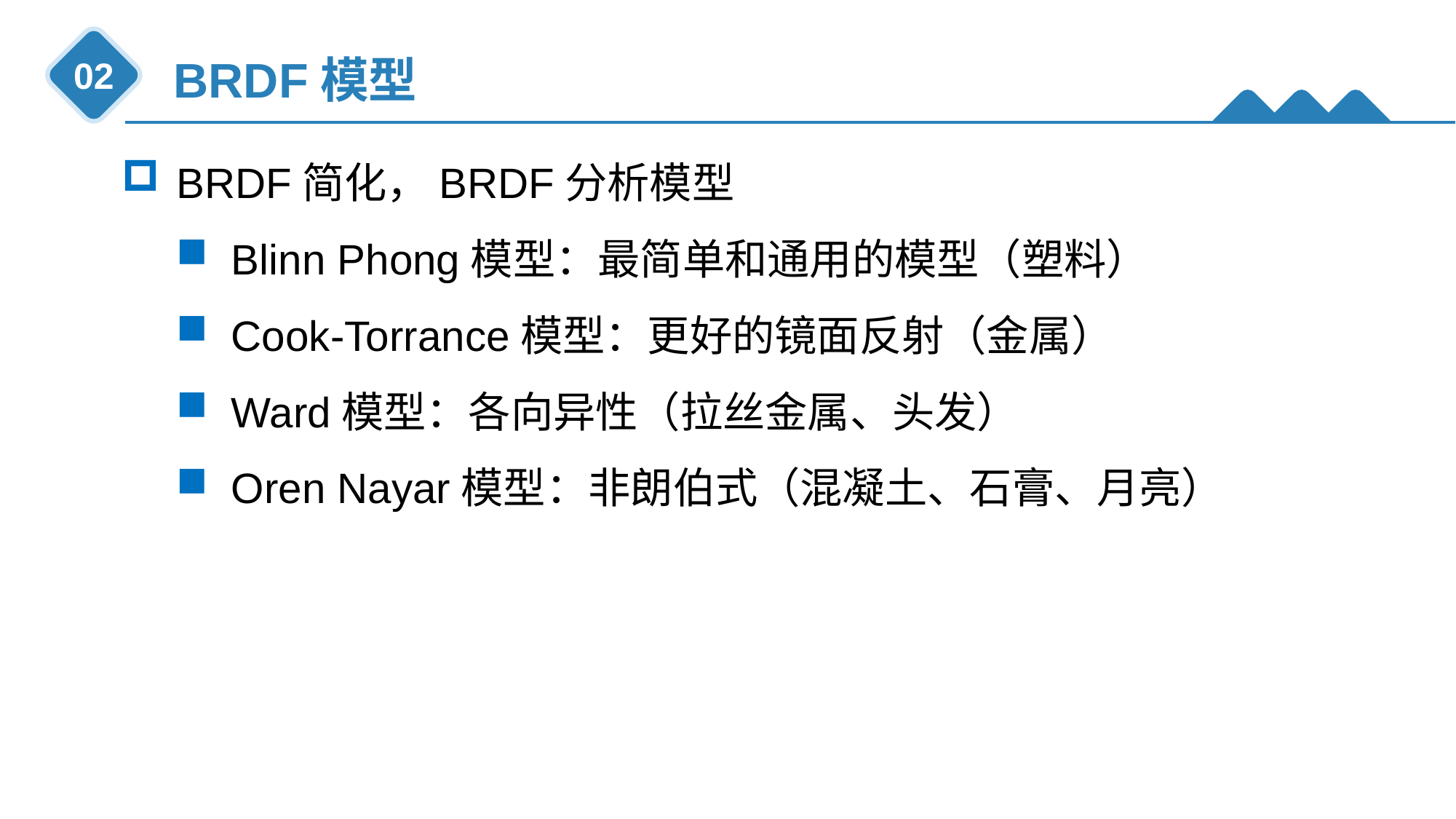

BRDF模型
02

BRDF简化，BRDF分析模型
Blinn Phong模型：最简单和通用的模型（塑料）
Cook-Torrance模型：更好的镜面反射（金属）
Ward模型：各向异性（拉丝金属、头发）
Oren Nayar模型：非朗伯式（混凝土、石膏、月亮）